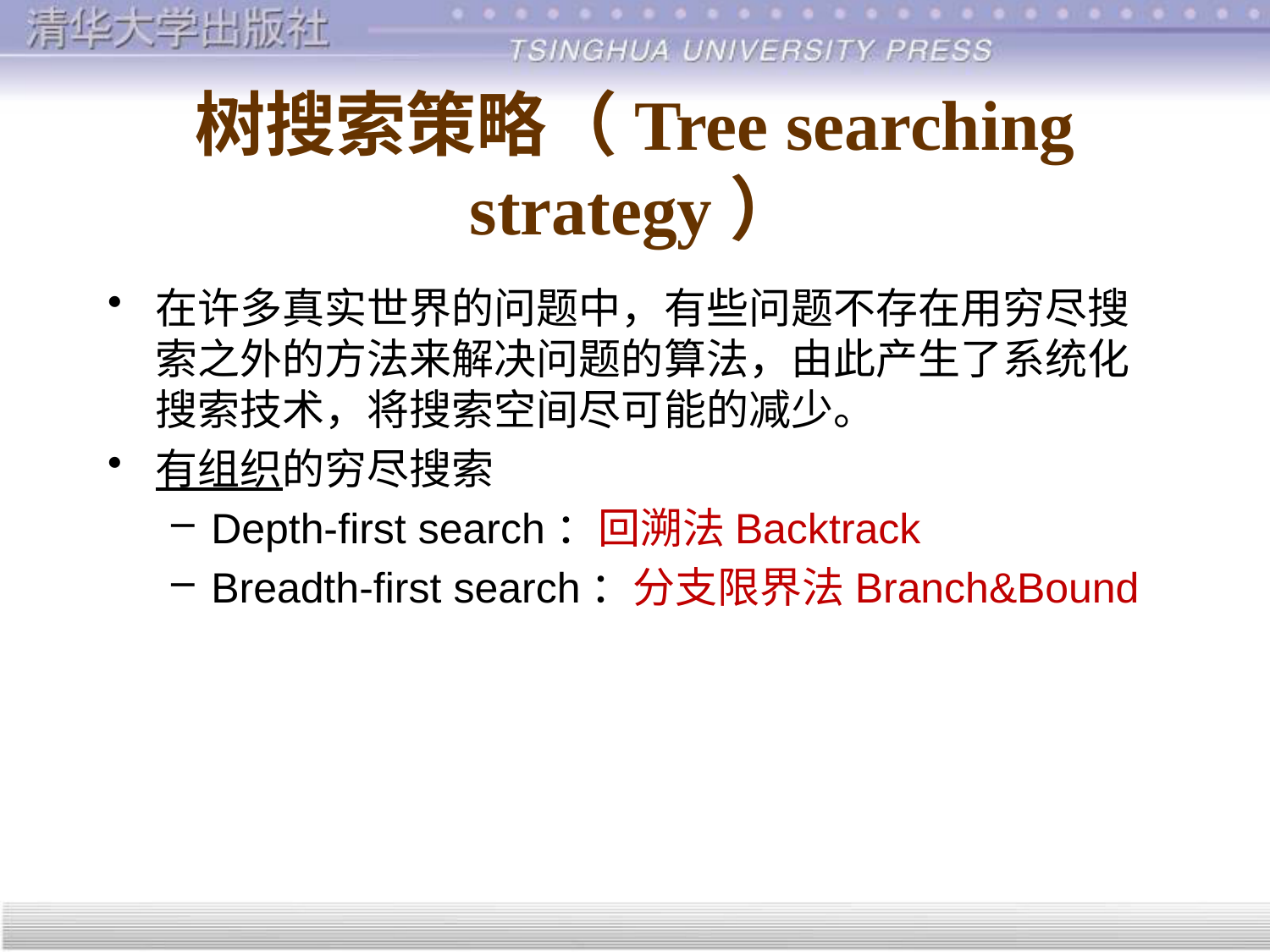

# 树搜索策略（Tree searching strategy）
在许多真实世界的问题中，有些问题不存在用穷尽搜索之外的方法来解决问题的算法，由此产生了系统化搜索技术，将搜索空间尽可能的减少。
有组织的穷尽搜索
Depth-first search：回溯法Backtrack
Breadth-first search：分支限界法Branch&Bound